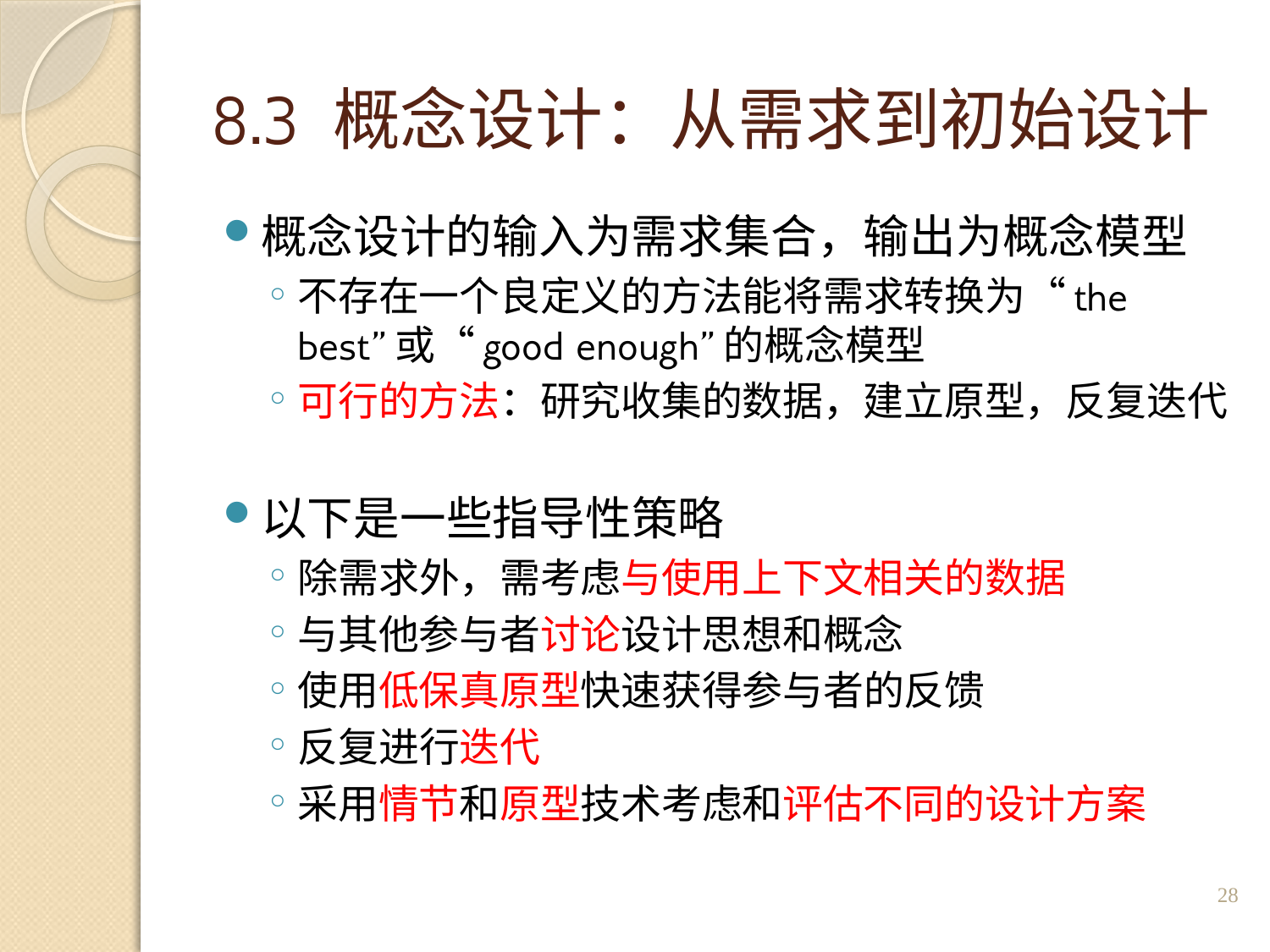

# 8.3 概念设计：从需求到初始设计
概念设计的输入为需求集合，输出为概念模型
不存在一个良定义的方法能将需求转换为“the best”或“good enough”的概念模型
可行的方法：研究收集的数据，建立原型，反复迭代

以下是一些指导性策略
除需求外，需考虑与使用上下文相关的数据
与其他参与者讨论设计思想和概念
使用低保真原型快速获得参与者的反馈
反复进行迭代
采用情节和原型技术考虑和评估不同的设计方案
28